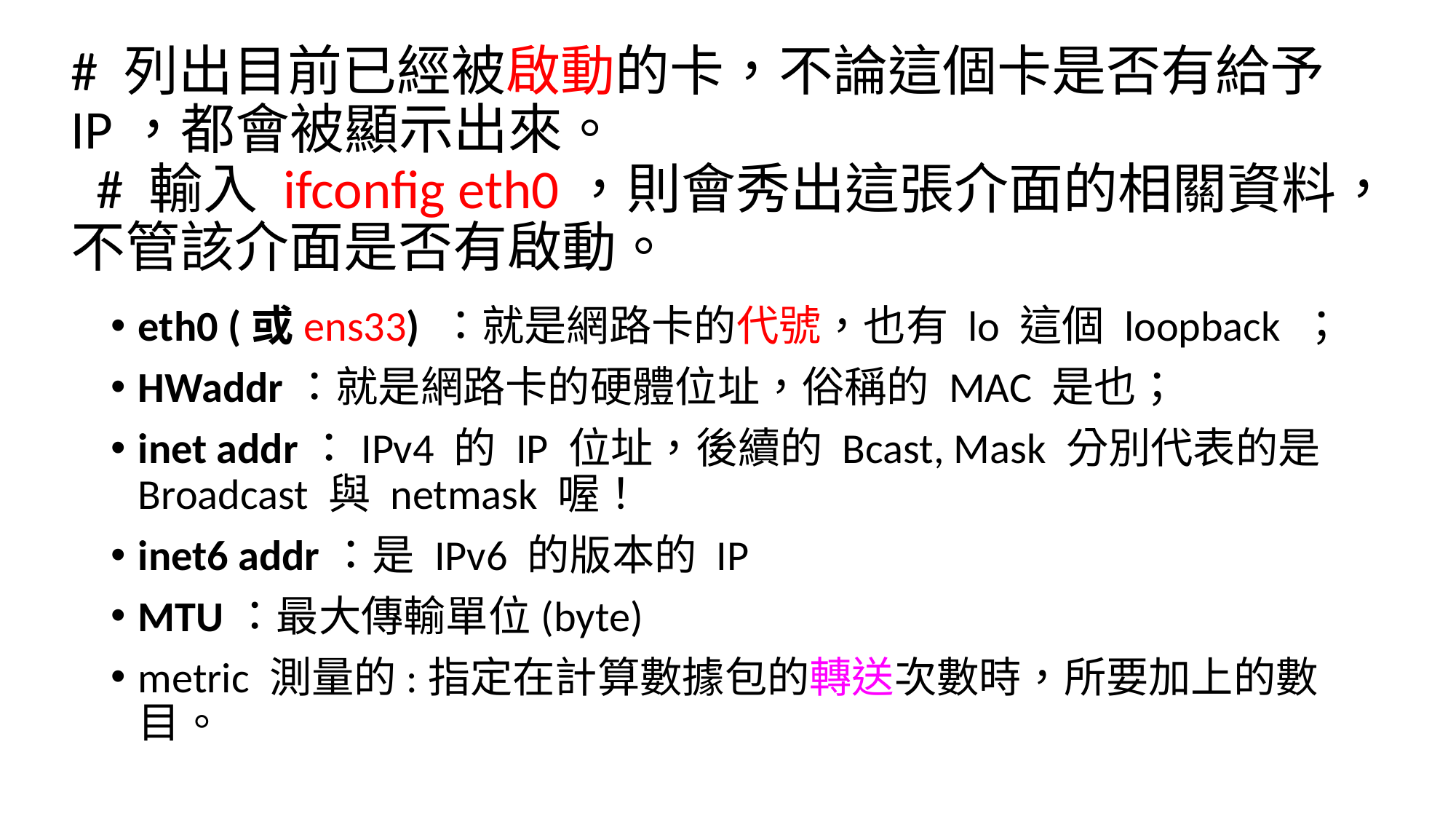

# # 列出目前已經被啟動的卡，不論這個卡是否有給予 IP，都會被顯示出來。 # 輸入 ifconfig eth0，則會秀出這張介面的相關資料，不管該介面是否有啟動。
eth0 (或ens33) ：就是網路卡的代號，也有 lo 這個 loopback ；
HWaddr：就是網路卡的硬體位址，俗稱的 MAC 是也；
inet addr：IPv4 的 IP 位址，後續的 Bcast, Mask 分別代表的是 Broadcast 與 netmask 喔！
inet6 addr：是 IPv6 的版本的 IP
MTU：最大傳輸單位(byte)
metric 測量的:指定在計算數據包的轉送次數時，所要加上的數目。